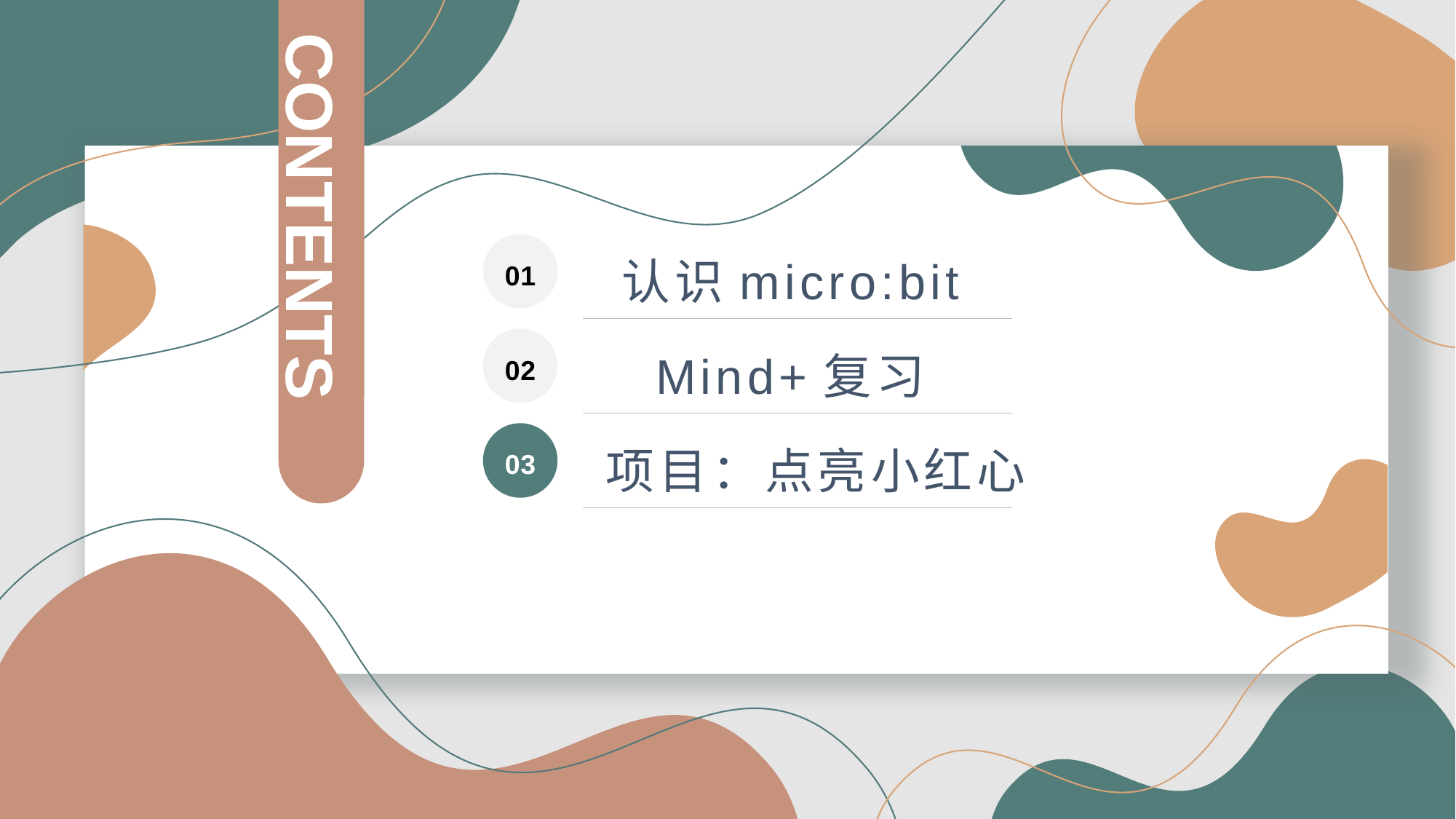

CONTENTS

0  1
认识micro:bit
0  2
Mind+复习
0  3
项目：点亮小红心